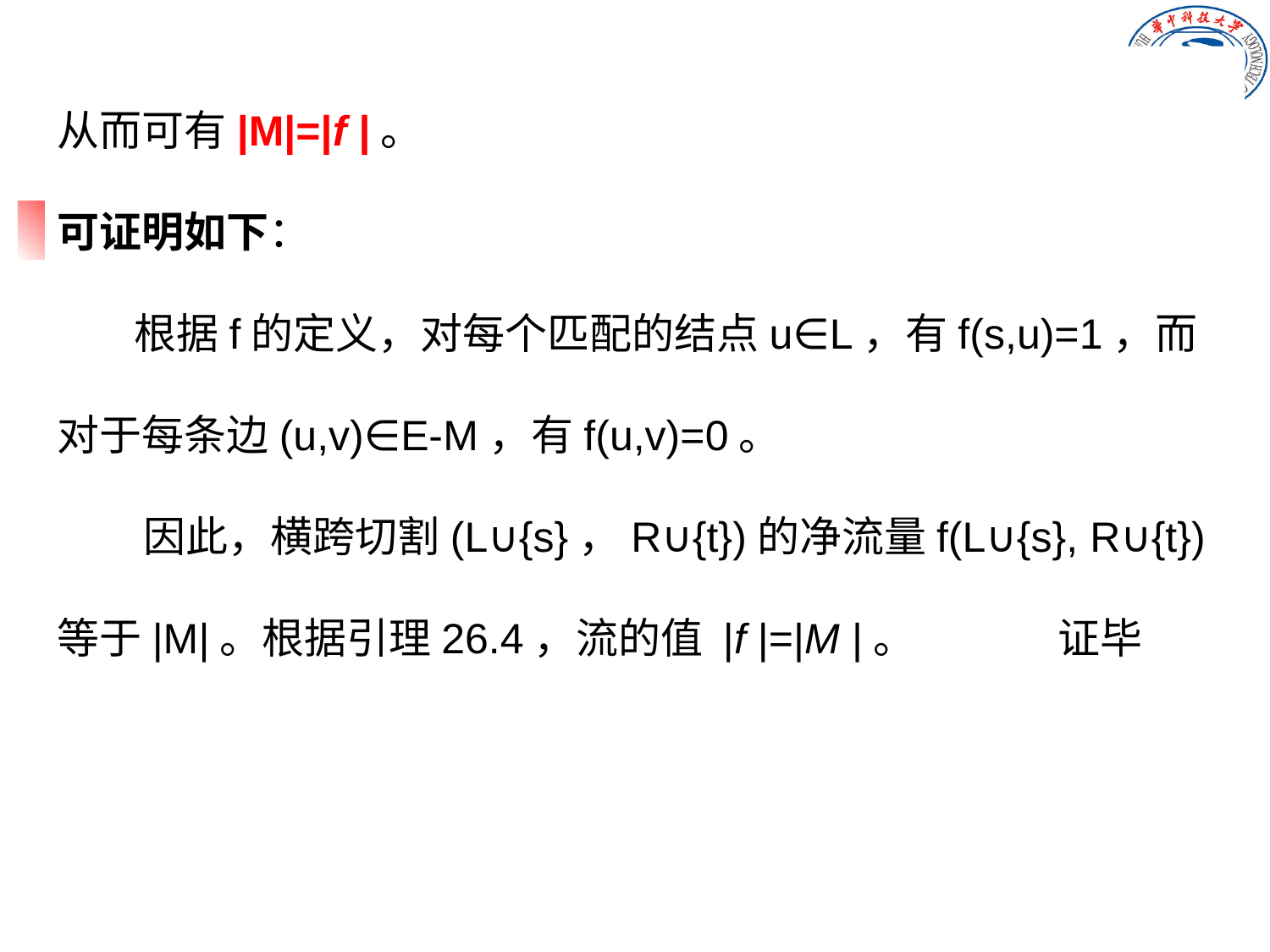

从而可有|M|=|f |。
可证明如下：
       根据f的定义，对每个匹配的结点u∈L，有f(s,u)=1，而对于每条边(u,v)∈E-M，有f(u,v)=0。
        因此，横跨切割(L∪{s}，R∪{t})的净流量f(L∪{s}, R∪{t})等于|M|。根据引理26.4，流的值 |f |=|M |。               证毕